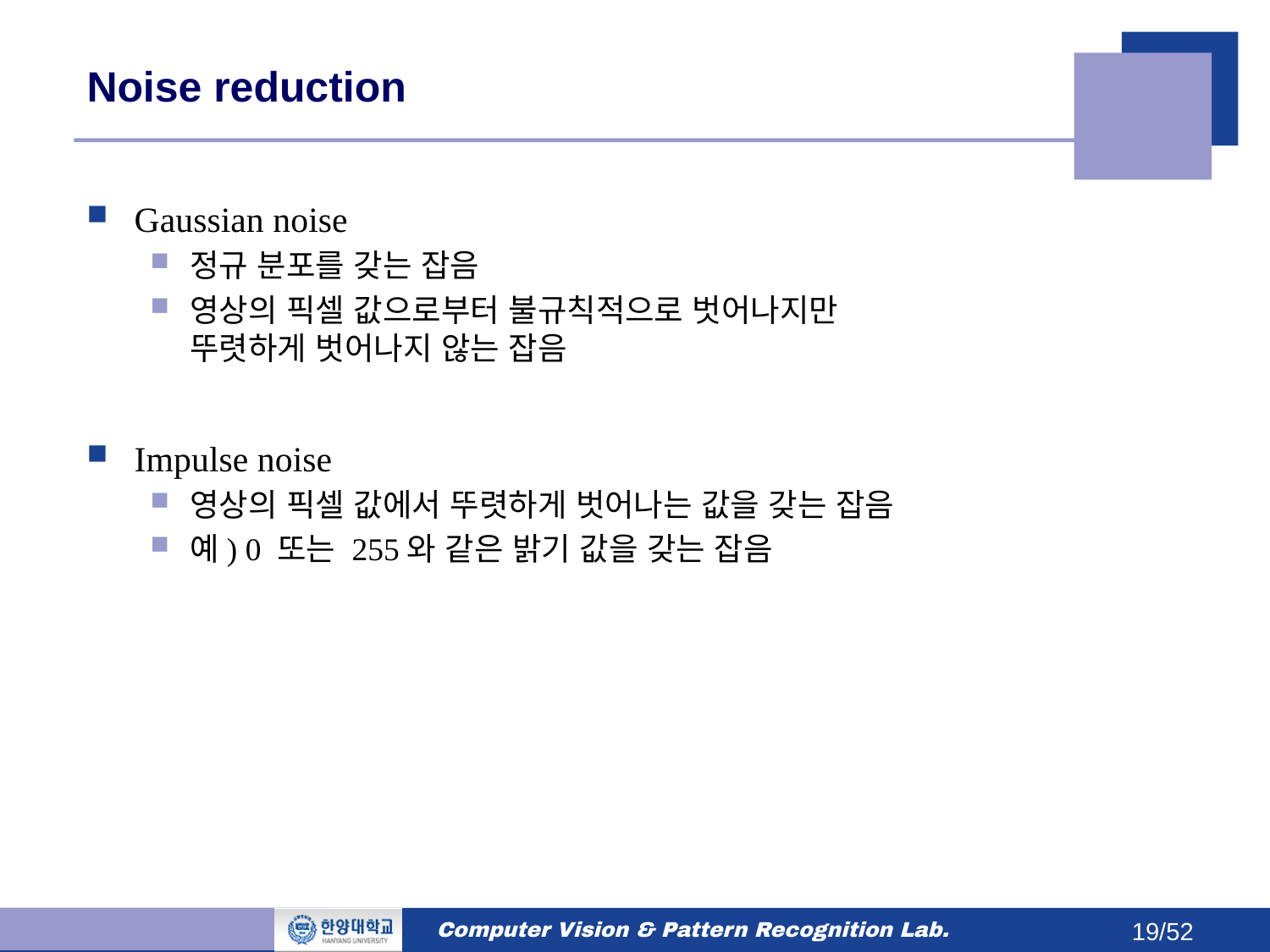

# Noise reduction
Gaussian noise
정규 분포를 갖는 잡음
영상의 픽셀 값으로부터 불규칙적으로 벗어나지만
뚜렷하게 벗어나지 않는 잡음

Impulse noise
영상의 픽셀 값에서 뚜렷하게 벗어나는 값을 갖는 잡음
예) 0 또는 255와 같은 밝기 값을 갖는 잡음

Computer Vision & Pattern Recognition Lab.
19/52